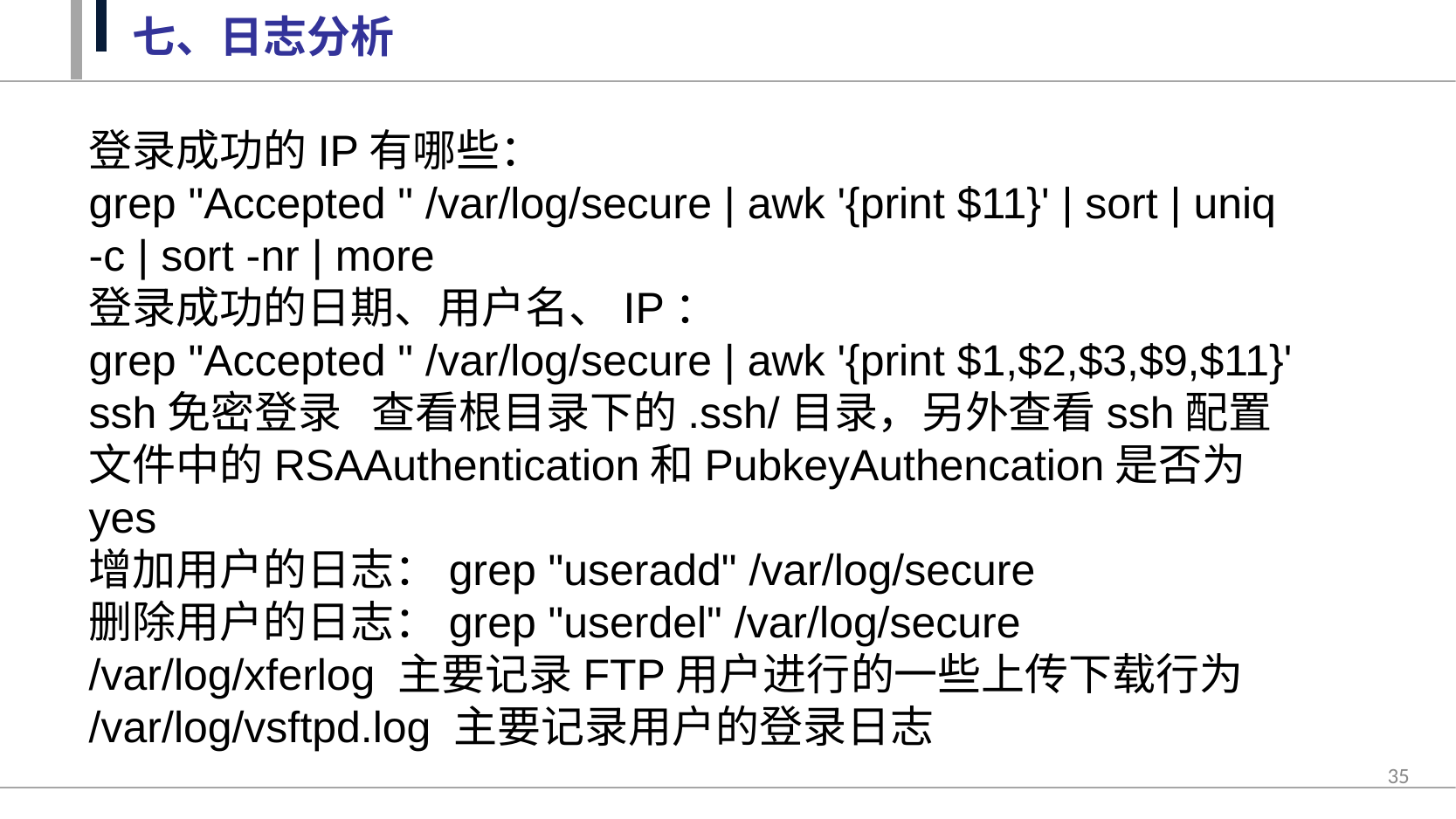

七、日志分析
登录成功的IP有哪些：
grep "Accepted " /var/log/secure | awk '{print $11}' | sort | uniq -c | sort -nr | more
登录成功的日期、用户名、IP：
grep "Accepted " /var/log/secure | awk '{print $1,$2,$3,$9,$11}'
ssh免密登录   查看根目录下的.ssh/目录，另外查看ssh配置文件中的RSAAuthentication和PubkeyAuthencation是否为yes
增加用户的日志：grep "useradd" /var/log/secure
删除用户的日志：grep "userdel" /var/log/secure
/var/log/xferlog 主要记录FTP用户进行的一些上传下载行为
/var/log/vsftpd.log 主要记录用户的登录日志
35